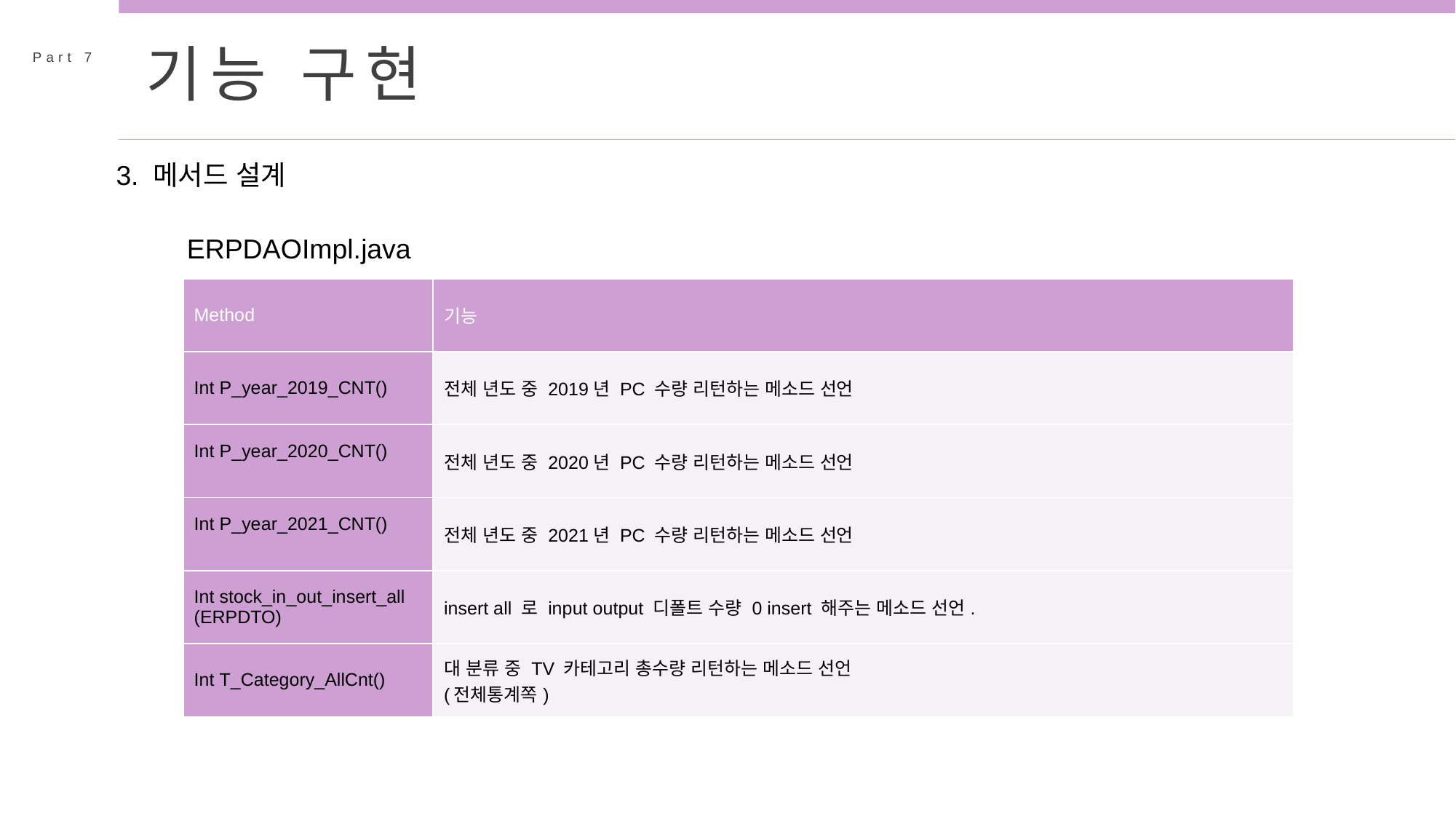

기능 구현
Part 7
3. 메서드 설계
ERPDAOImpl.java
| Method | 기능 |
| --- | --- |
| Int P\_year\_2019\_CNT() | 전체 년도 중 2019년 PC 수량 리턴하는 메소드 선언 |
| Int P\_year\_2020\_CNT() | 전체 년도 중 2020년 PC 수량 리턴하는 메소드 선언 |
| Int P\_year\_2021\_CNT() | 전체 년도 중 2021년 PC 수량 리턴하는 메소드 선언 |
| Int stock\_in\_out\_insert\_all (ERPDTO) | insert all 로 input output 디폴트 수량 0 insert 해주는 메소드 선언. |
| Int T\_Category\_AllCnt() | 대 분류 중 TV 카테고리 총수량 리턴하는 메소드 선언 (전체통계쪽) |